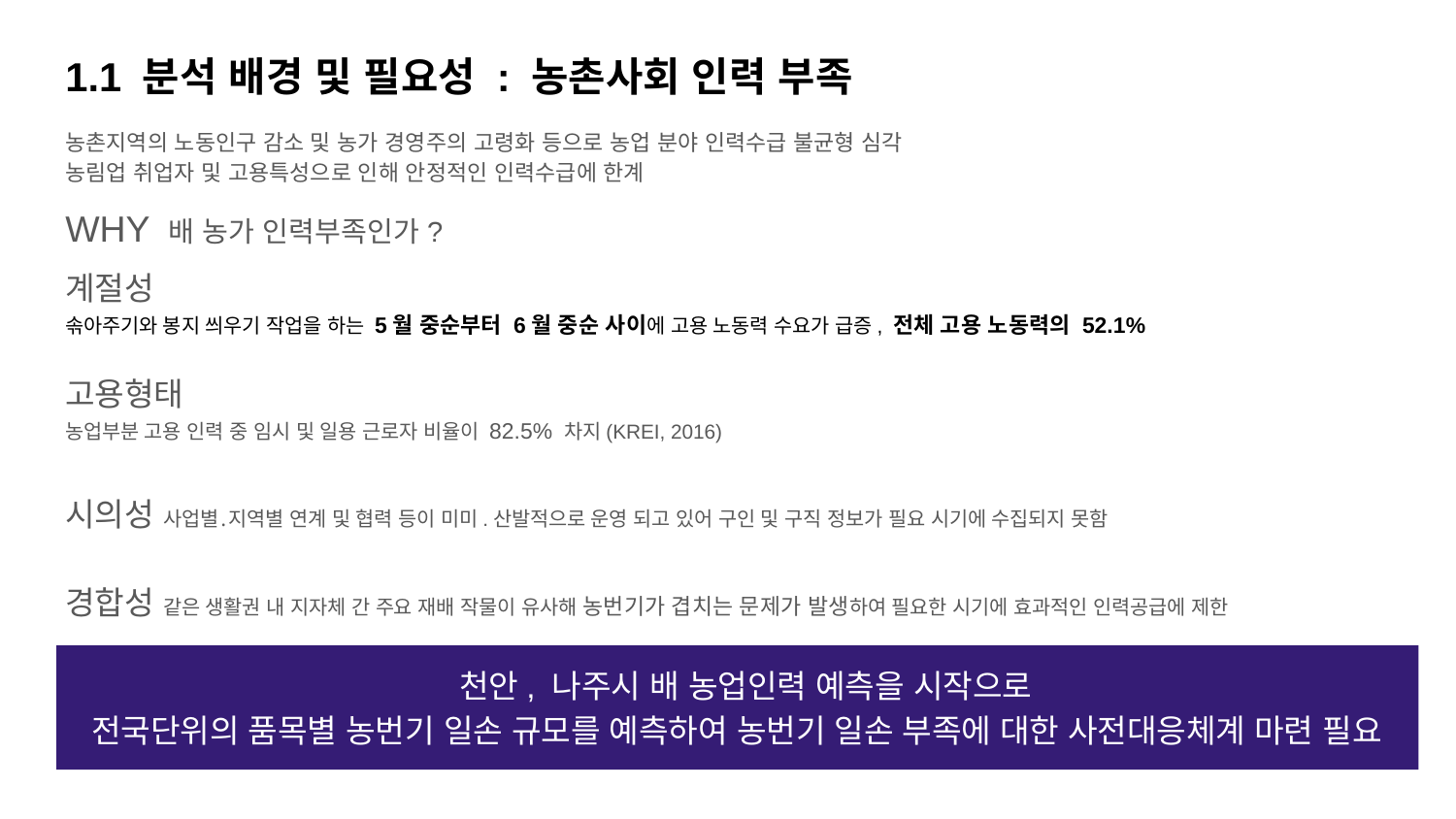

# 1.1 분석 배경 및 필요성 : 농촌사회 인력 부족
농촌지역의 노동인구 감소 및 농가 경영주의 고령화 등으로 농업 분야 인력수급 불균형 심각
농림업 취업자 및 고용특성으로 인해 안정적인 인력수급에 한계
계절성
솎아주기와 봉지 씌우기 작업을 하는 5월 중순부터 6월 중순 사이에 고용 노동력 수요가 급증, 전체 고용 노동력의 52.1%
고용형태
농업부분 고용 인력 중 임시 및 일용 근로자 비율이 82.5% 차지(KREI, 2016)
시의성 사업별․지역별 연계 및 협력 등이 미미.산발적으로 운영 되고 있어 구인 및 구직 정보가 필요 시기에 수집되지 못함
경합성 같은 생활권 내 지자체 간 주요 재배 작물이 유사해 농번기가 겹치는 문제가 발생하여 필요한 시기에 효과적인 인력공급에 제한

WHY 배 농가 인력부족인가?
 천안, 나주시 배 농업인력 예측을 시작으로
전국단위의 품목별 농번기 일손 규모를 예측하여 농번기 일손 부족에 대한 사전대응체계 마련 필요